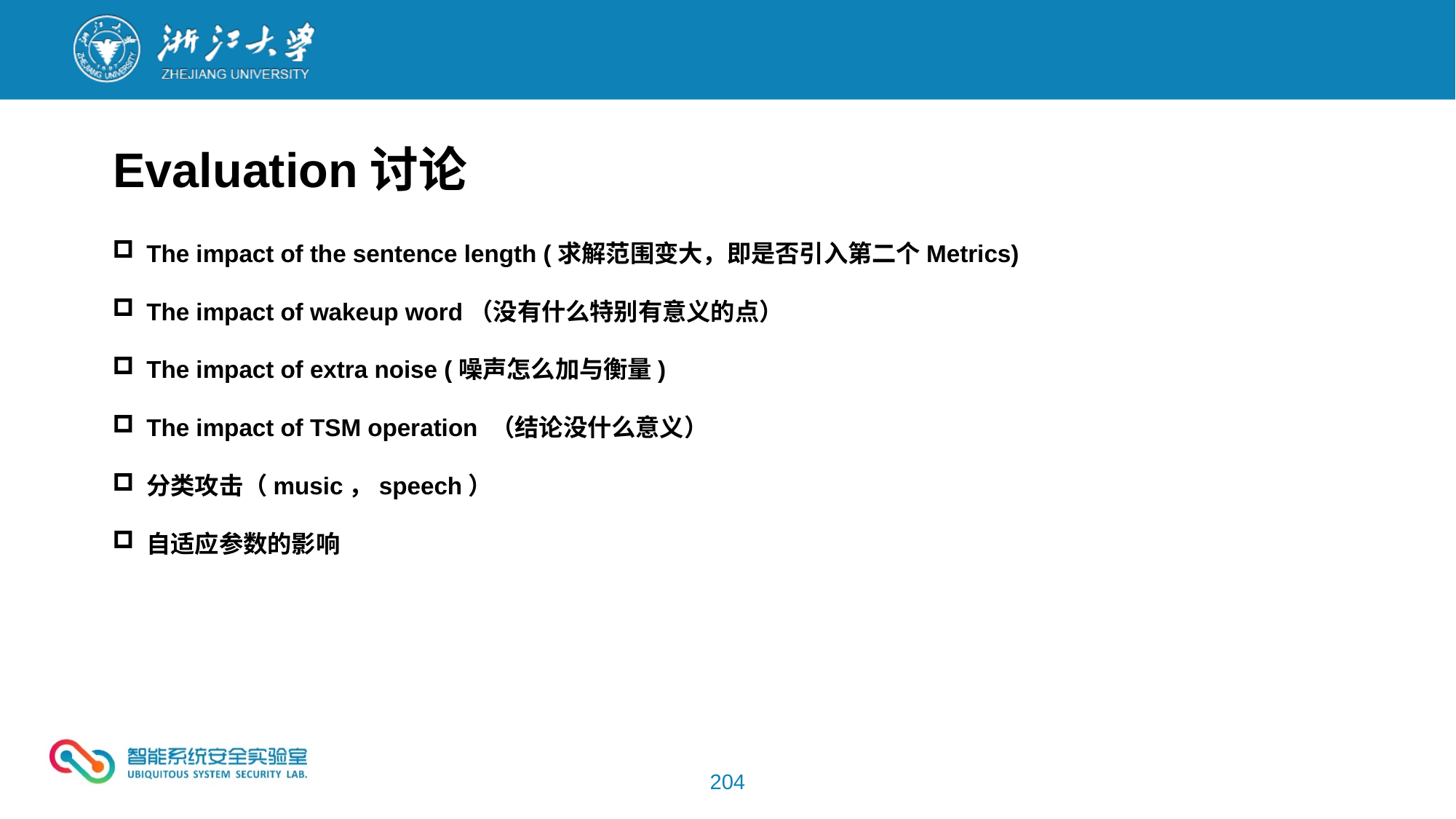

Evaluation讨论
The impact of the sentence length (求解范围变大，即是否引入第二个Metrics)
The impact of wakeup word（没有什么特别有意义的点）
The impact of extra noise (噪声怎么加与衡量)
The impact of TSM operation （结论没什么意义）
分类攻击（music，speech）
自适应参数的影响